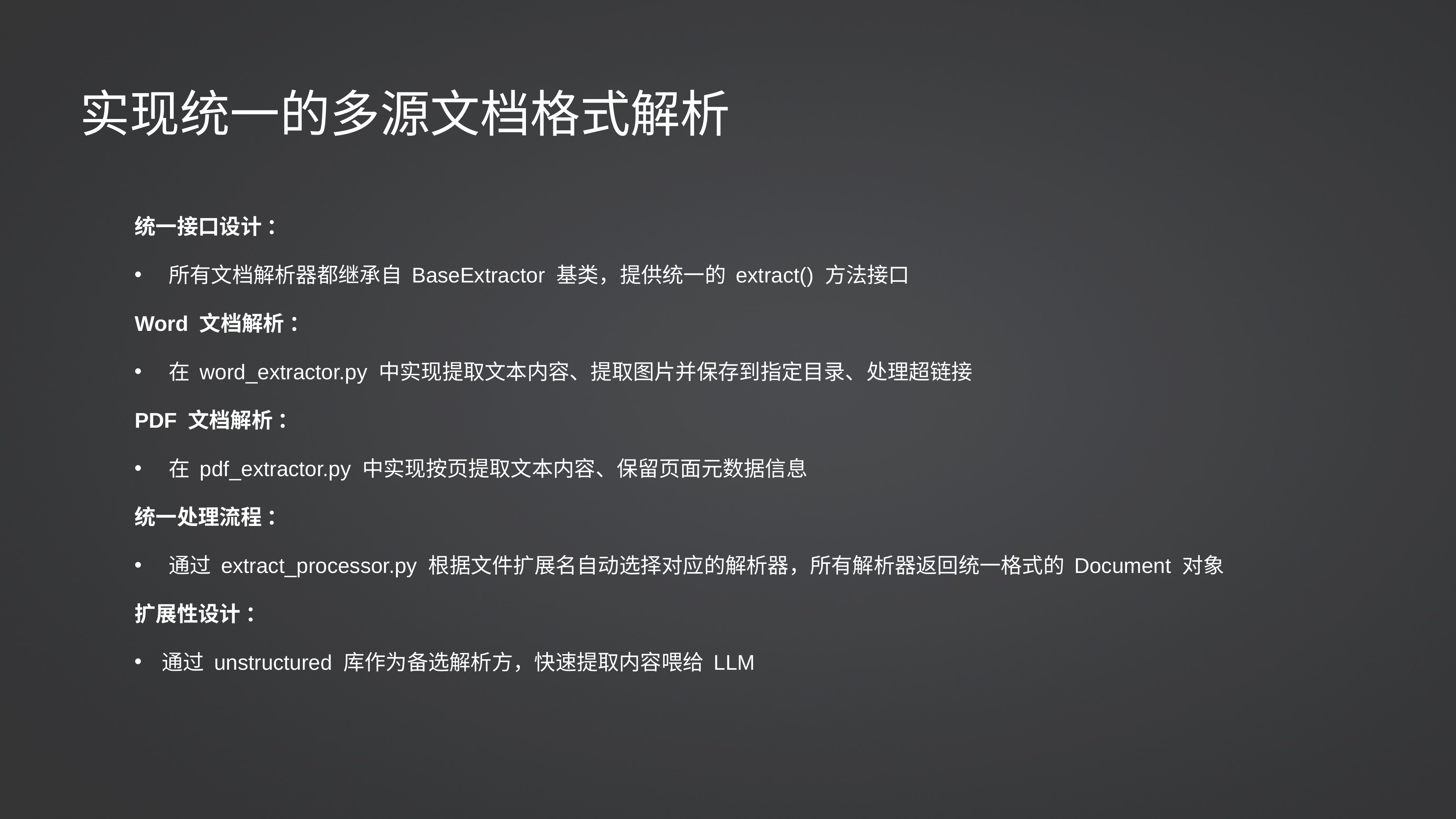

实现统一的多源文档格式解析
统一接口设计 ：
所有文档解析器都继承自 BaseExtractor 基类，提供统一的 extract() 方法接口
Word 文档解析 ：
在 word_extractor.py 中实现提取文本内容、提取图片并保存到指定目录、处理超链接
PDF 文档解析 ：
在 pdf_extractor.py 中实现按页提取文本内容、保留页面元数据信息
统一处理流程 ：
通过 extract_processor.py 根据文件扩展名自动选择对应的解析器，所有解析器返回统一格式的 Document 对象
扩展性设计 ：
通过 unstructured 库作为备选解析方，快速提取内容喂给 LLM